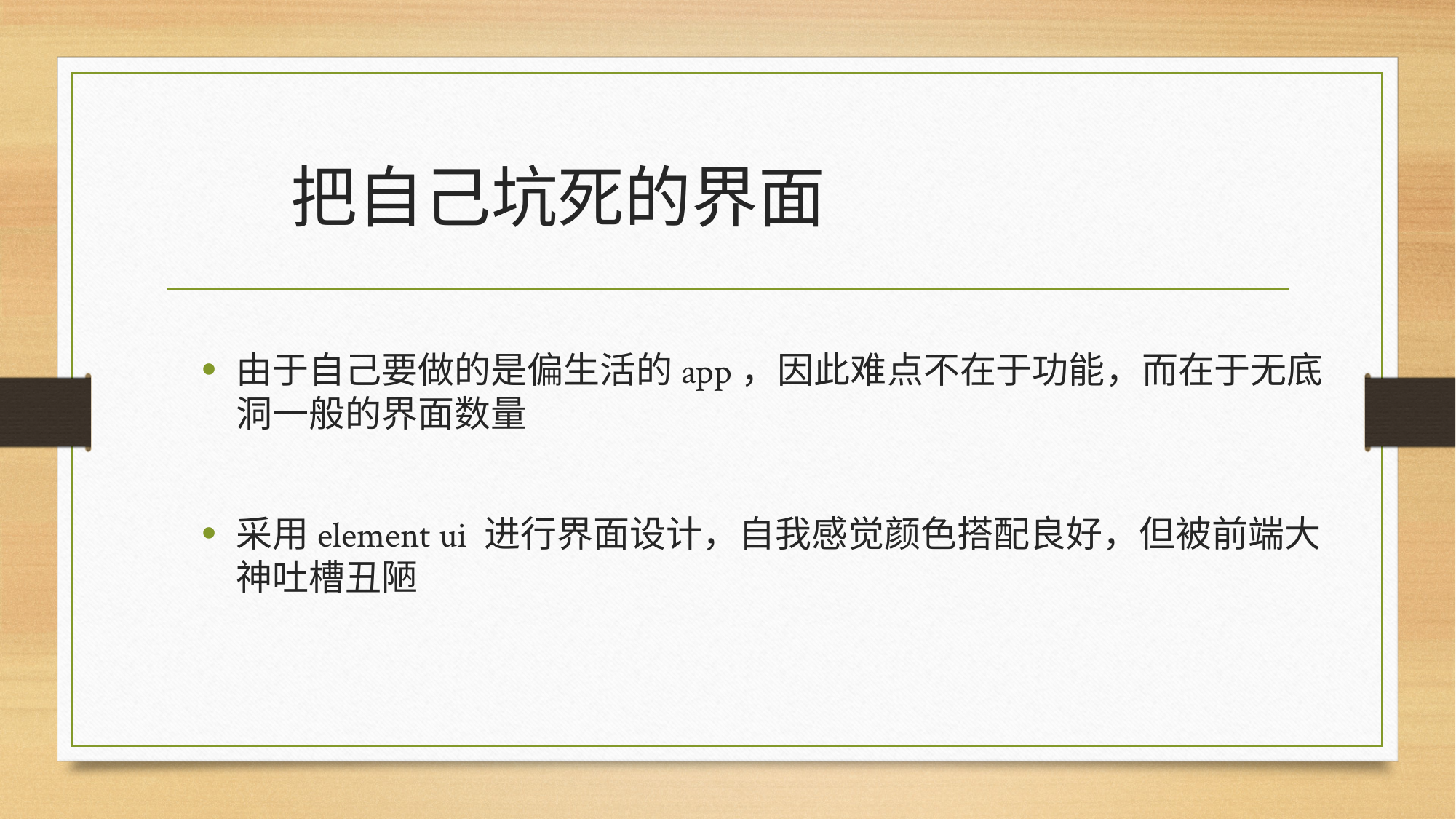

# 把自己坑死的界面

由于自己要做的是偏生活的app，因此难点不在于功能，而在于无底洞一般的界面数量

采用element ui 进行界面设计，自我感觉颜色搭配良好，但被前端大神吐槽丑陋